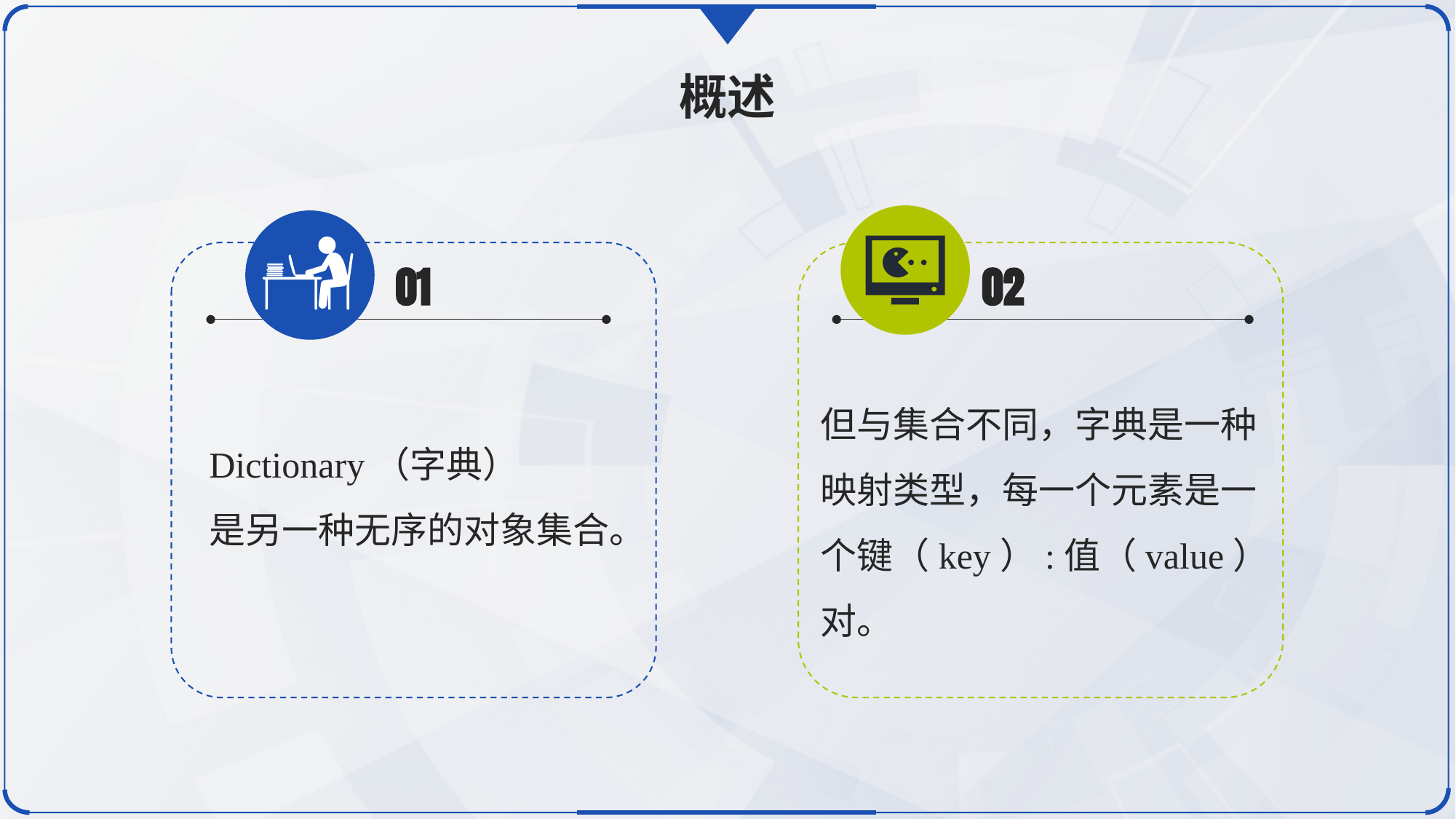

概述

01
02
但与集合不同，字典是一种映射类型，每一个元素是一个键（key）:值（value）对。
Dictionary（字典）
是另一种无序的对象集合。